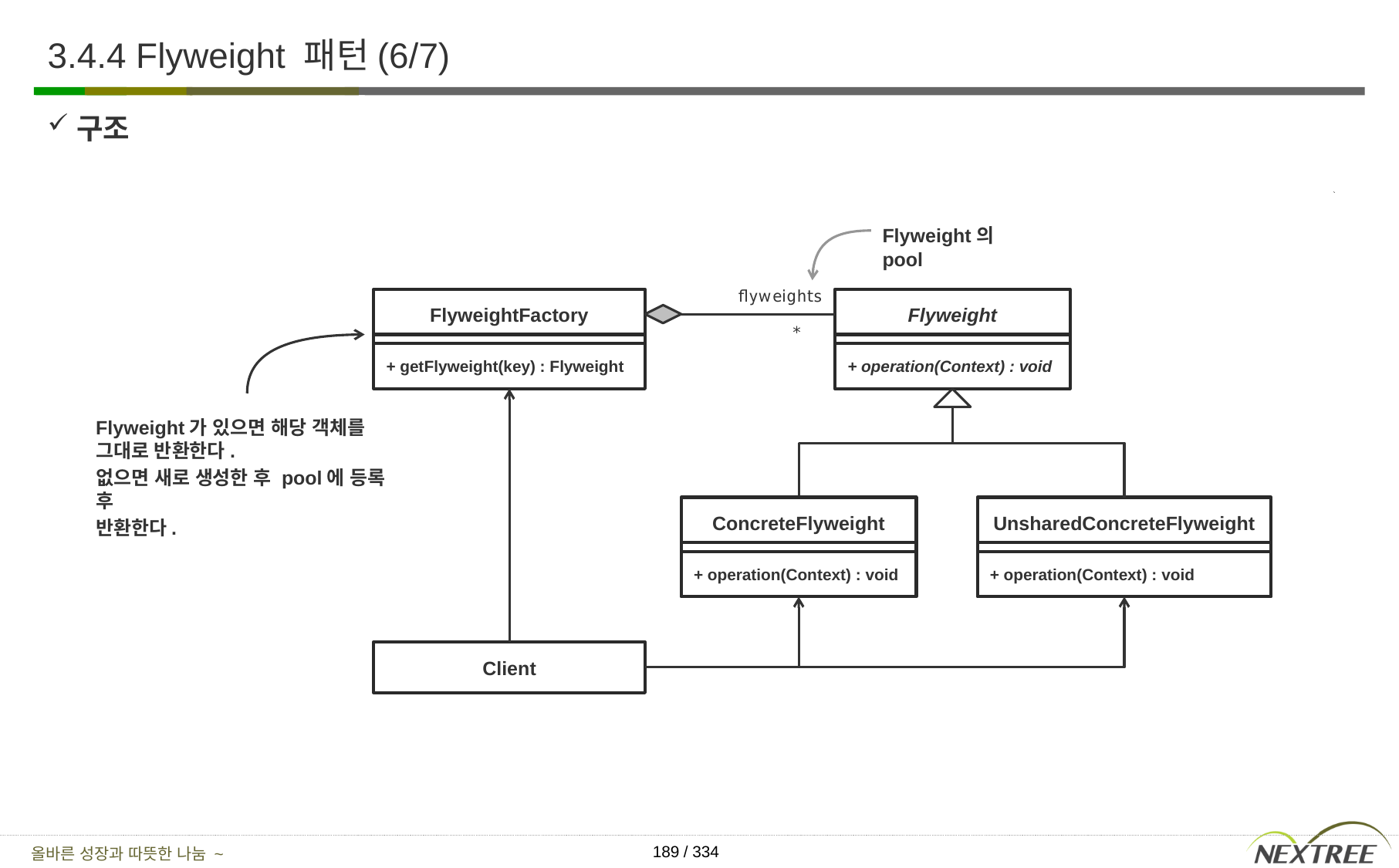

# 3.4.4 Flyweight 패턴(6/7)
구조
Flyweight의 pool

flyweights

Flyweight
FlyweightFactory

*

+ operation(Context) : void
+ getFlyweight(key) : Flyweight

Flyweight가 있으면 해당 객체를 그대로 반환한다.
없으면 새로 생성한 후 pool에 등록 후
반환한다.
ConcreteFlyweight
UnsharedConcreteFlyweight

+ operation(Context) : void
+ operation(Context) : void
Client